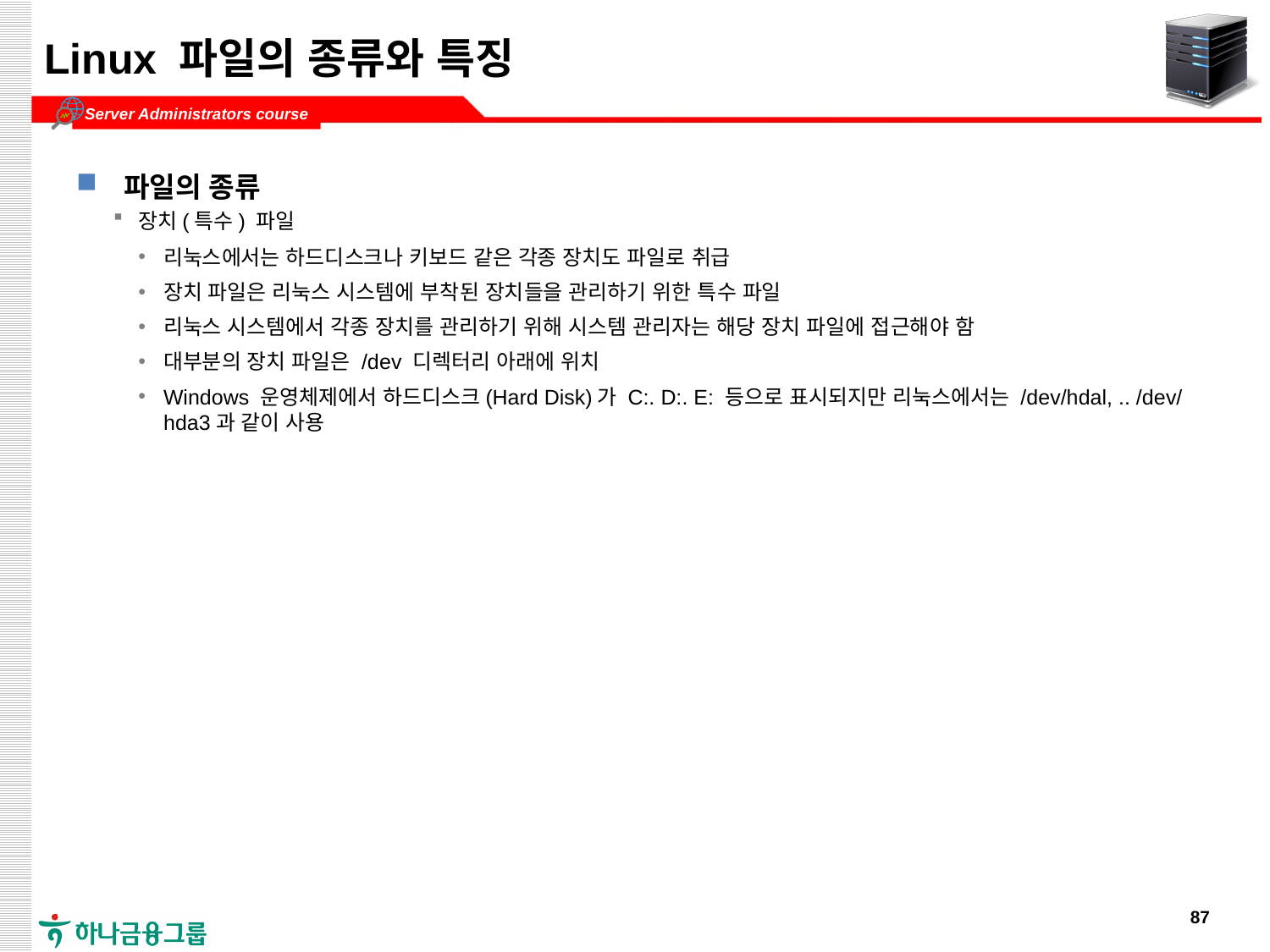

# Linux 파일의 종류와 특징
파일의 종류
장치(특수) 파일
리눅스에서는 하드디스크나 키보드 같은 각종 장치도 파일로 취급
장치 파일은 리눅스 시스템에 부착된 장치들을 관리하기 위한 특수 파일
리눅스 시스템에서 각종 장치를 관리하기 위해 시스템 관리자는 해당 장치 파일에 접근해야 함
대부분의 장치 파일은 /dev 디렉터리 아래에 위치
Windows 운영체제에서 하드디스크(Hard Disk)가 C:. D:. E: 등으로 표시되지만 리눅스에서는 /dev/hdal, .. /dev/hda3과 같이 사용